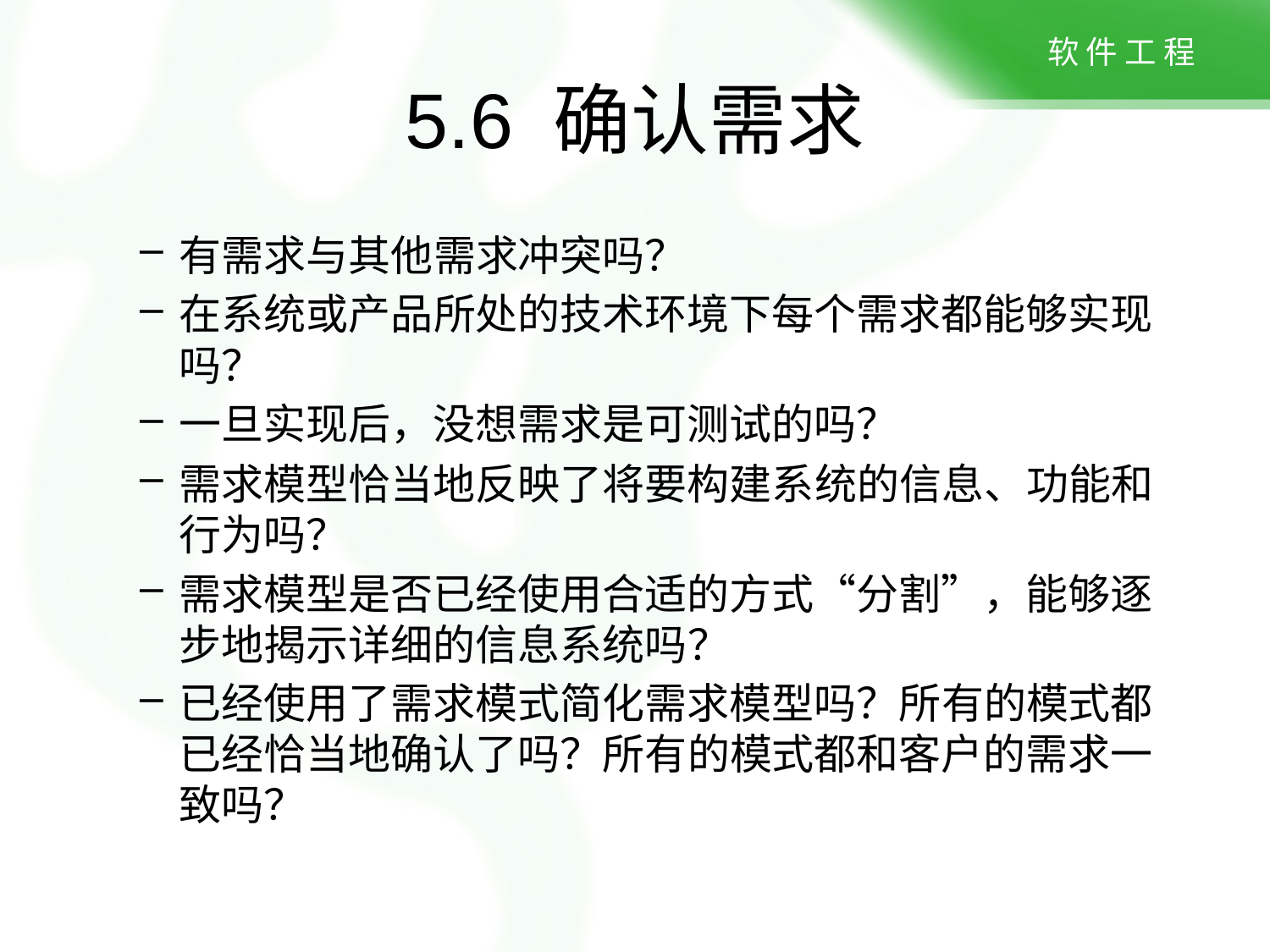

# 5.6 确认需求
有需求与其他需求冲突吗？
在系统或产品所处的技术环境下每个需求都能够实现吗？
一旦实现后，没想需求是可测试的吗？
需求模型恰当地反映了将要构建系统的信息、功能和行为吗？
需求模型是否已经使用合适的方式“分割”，能够逐步地揭示详细的信息系统吗？
已经使用了需求模式简化需求模型吗？所有的模式都已经恰当地确认了吗？所有的模式都和客户的需求一致吗？